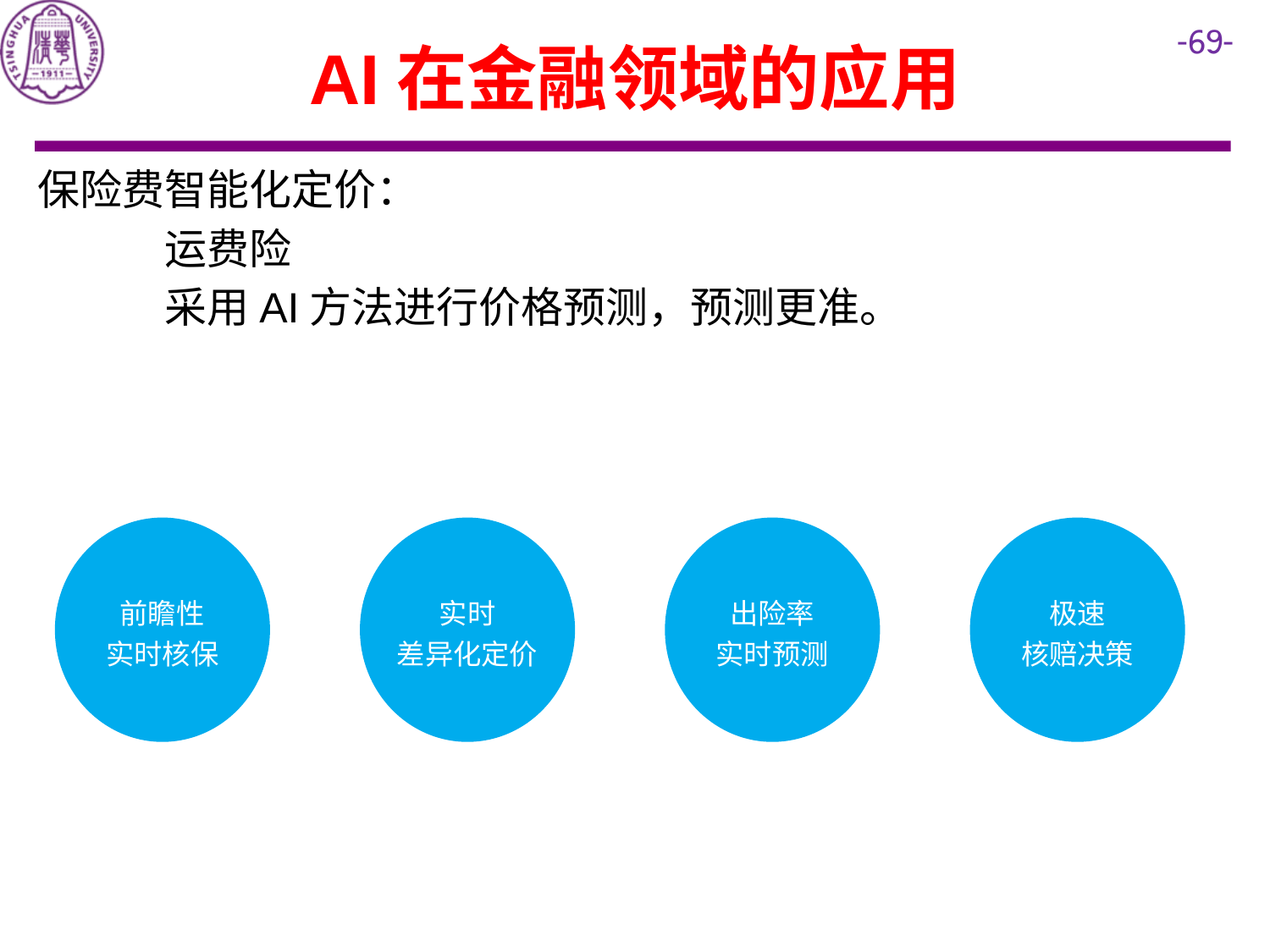

# AI在金融领域的应用
保险费智能化定价：
	运费险
	采用AI方法进行价格预测，预测更准。

前瞻性
实时核保
实时
差异化定价
出险率
实时预测
极速
核赔决策